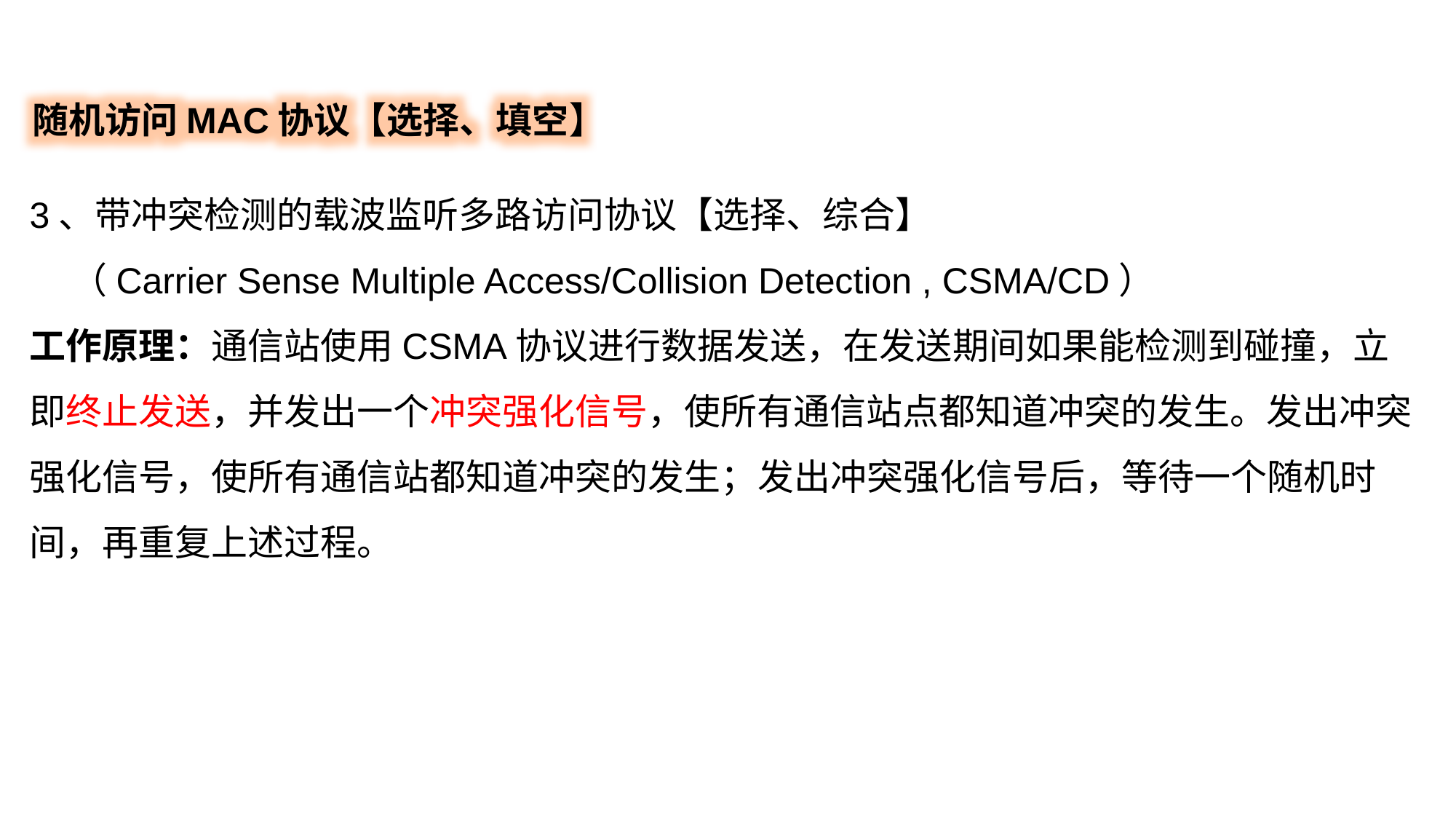

随机访问MAC协议【选择、填空】
3、带冲突检测的载波监听多路访问协议【选择、综合】
    （Carrier Sense Multiple Access/Collision Detection , CSMA/CD）
工作原理：通信站使用CSMA协议进行数据发送，在发送期间如果能检测到碰撞，立即终止发送，并发出一个冲突强化信号，使所有通信站点都知道冲突的发生。发出冲突强化信号，使所有通信站都知道冲突的发生；发出冲突强化信号后，等待一个随机时间，再重复上述过程。